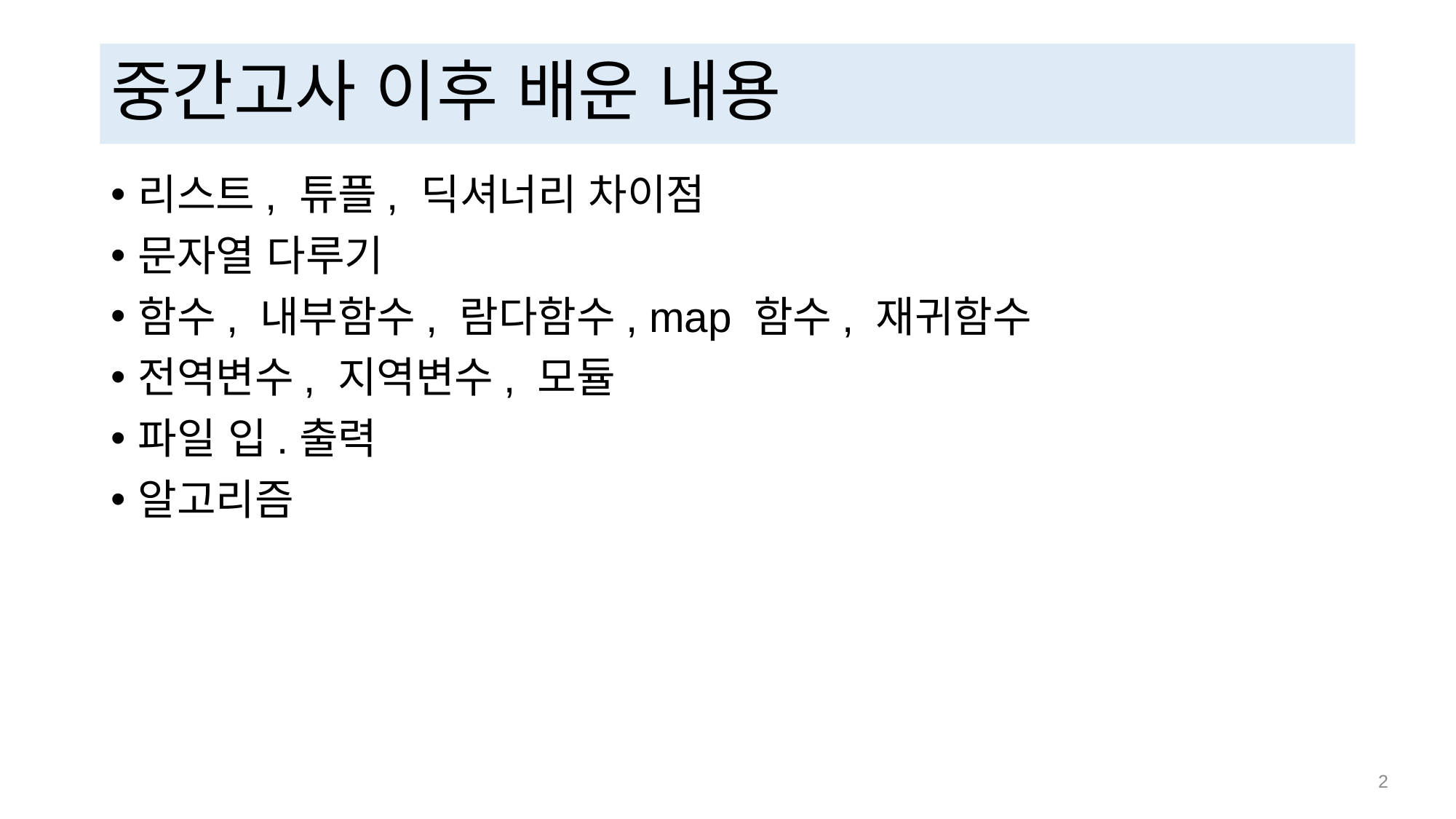

# 중간고사 이후 배운 내용
리스트, 튜플, 딕셔너리 차이점
문자열 다루기
함수, 내부함수, 람다함수, map 함수, 재귀함수
전역변수, 지역변수, 모듈
파일 입.출력
알고리즘

 2